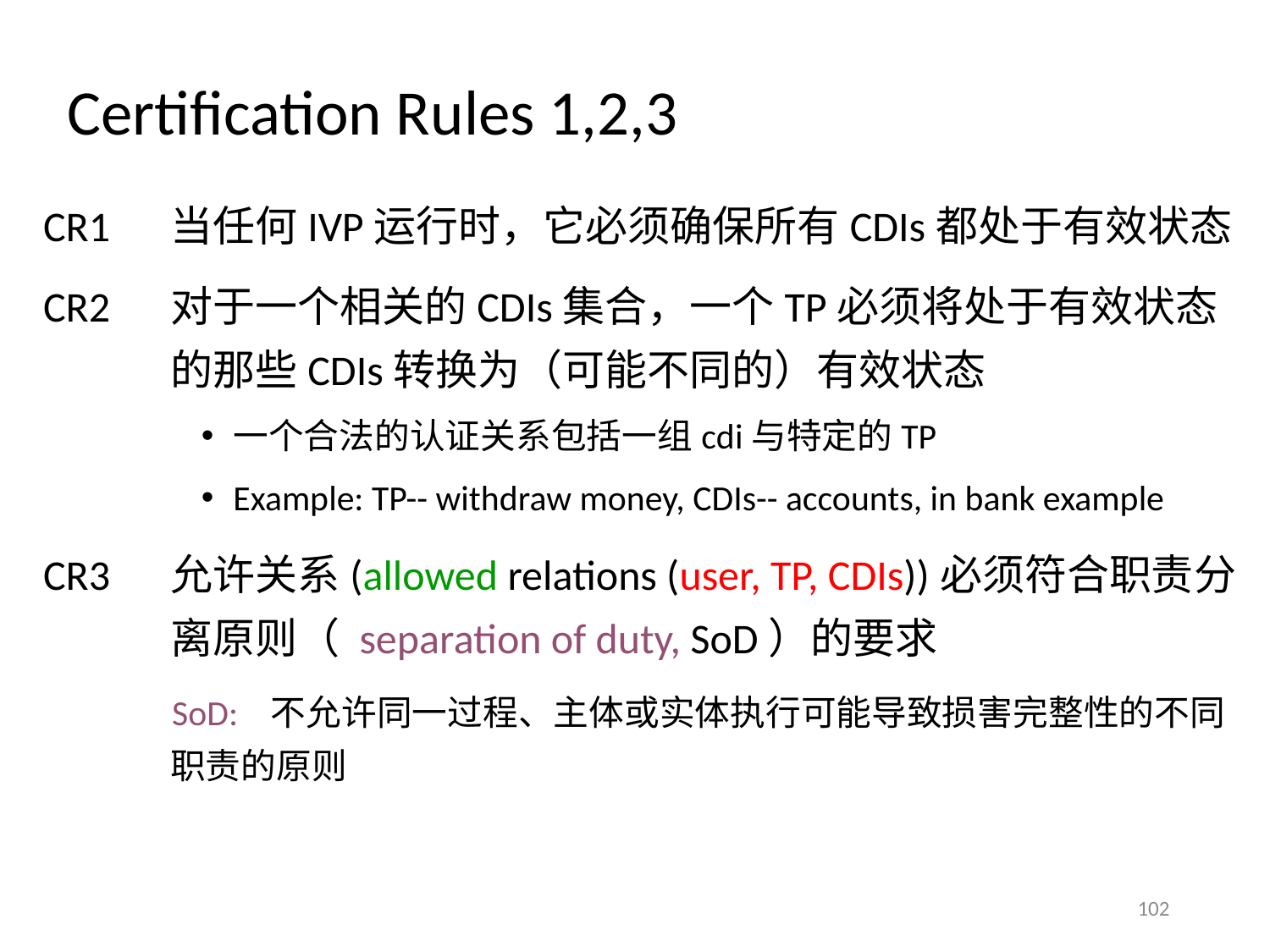

# Certification Rules 1,2,3
CR1	当任何IVP运行时，它必须确保所有CDIs都处于有效状态
CR2	对于一个相关的CDIs集合，一个TP必须将处于有效状态的那些CDIs转换为（可能不同的）有效状态
一个合法的认证关系包括一组cdi与特定的TP
Example: TP-- withdraw money, CDIs-- accounts, in bank example
CR3	允许关系(allowed relations (user, TP, CDIs))必须符合职责分离原则（ separation of duty, SoD）的要求
                SoD:   不允许同一过程、主体或实体执行可能导致损害完整性的不同职责的原则
102